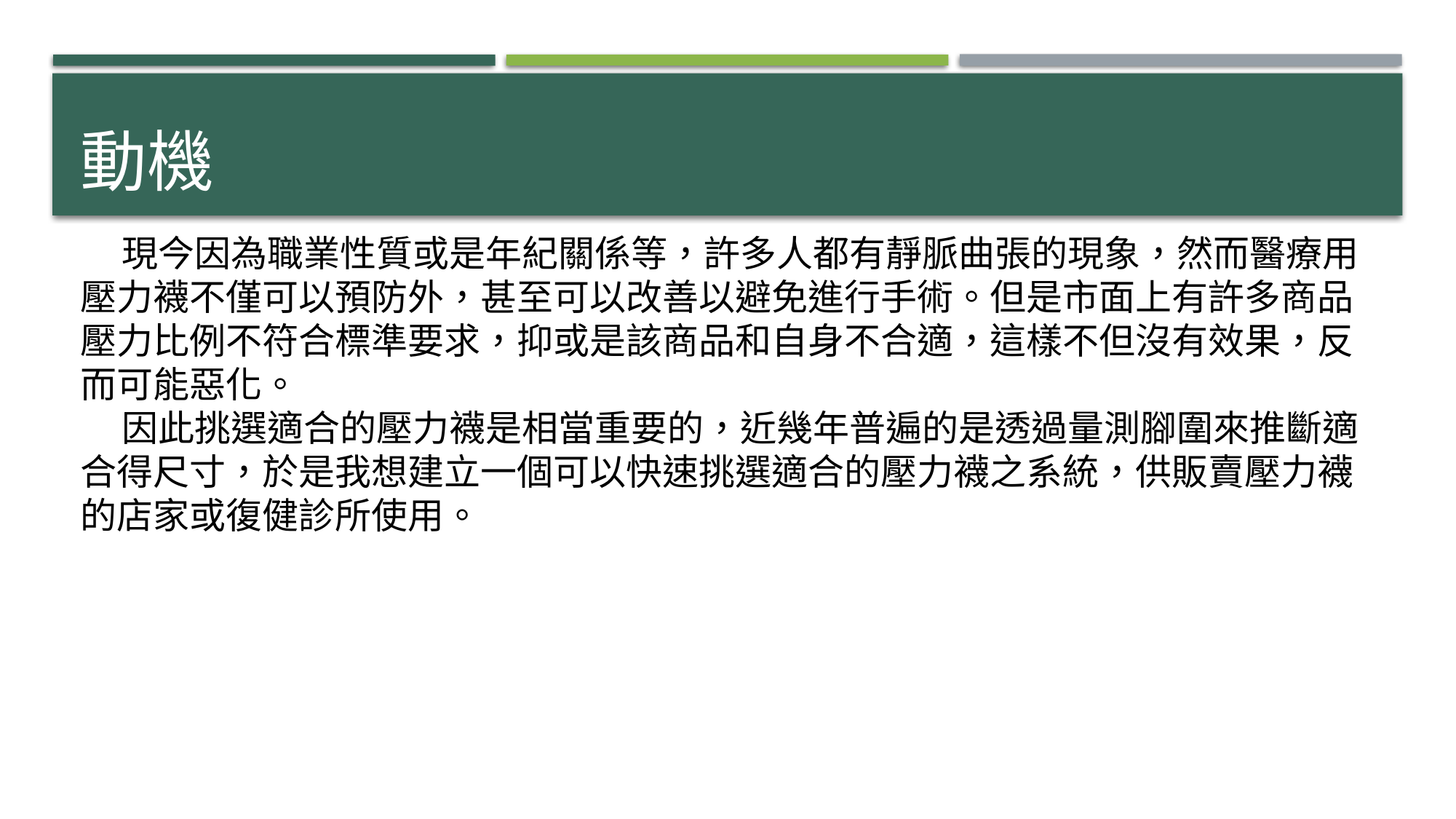

# 動機
    現今因為職業性質或是年紀關係等，許多人都有靜脈曲張的現象，然而醫療用壓力襪不僅可以預防外，甚至可以改善以避免進行手術。但是市面上有許多商品壓力比例不符合標準要求，抑或是該商品和自身不合適，這樣不但沒有效果，反而可能惡化。
    因此挑選適合的壓力襪是相當重要的，近幾年普遍的是透過量測腳圍來推斷適合得尺寸，於是我想建立一個可以快速挑選適合的壓力襪之系統，供販賣壓力襪的店家或復健診所使用。